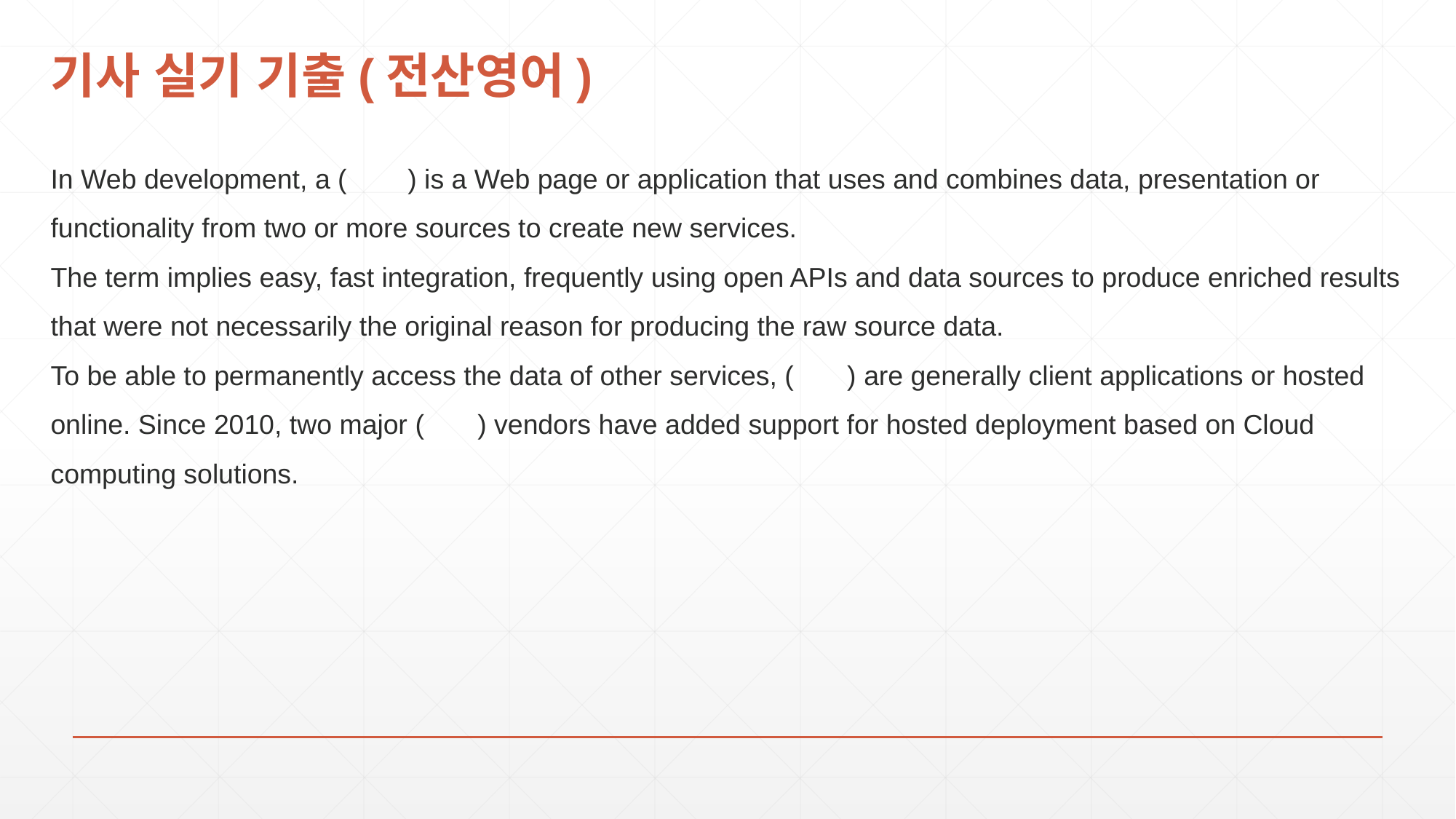

# 기사 실기 기출(전산영어)
In Web development, a (        ) is a Web page or application that uses and combines data, presentation or functionality from two or more sources to create new services.
The term implies easy, fast integration, frequently using open APIs and data sources to produce enriched results that were not necessarily the original reason for producing the raw source data.
To be able to permanently access the data of other services, (       ) are generally client applications or hosted online. Since 2010, two major (       ) vendors have added support for hosted deployment based on Cloud computing solutions.